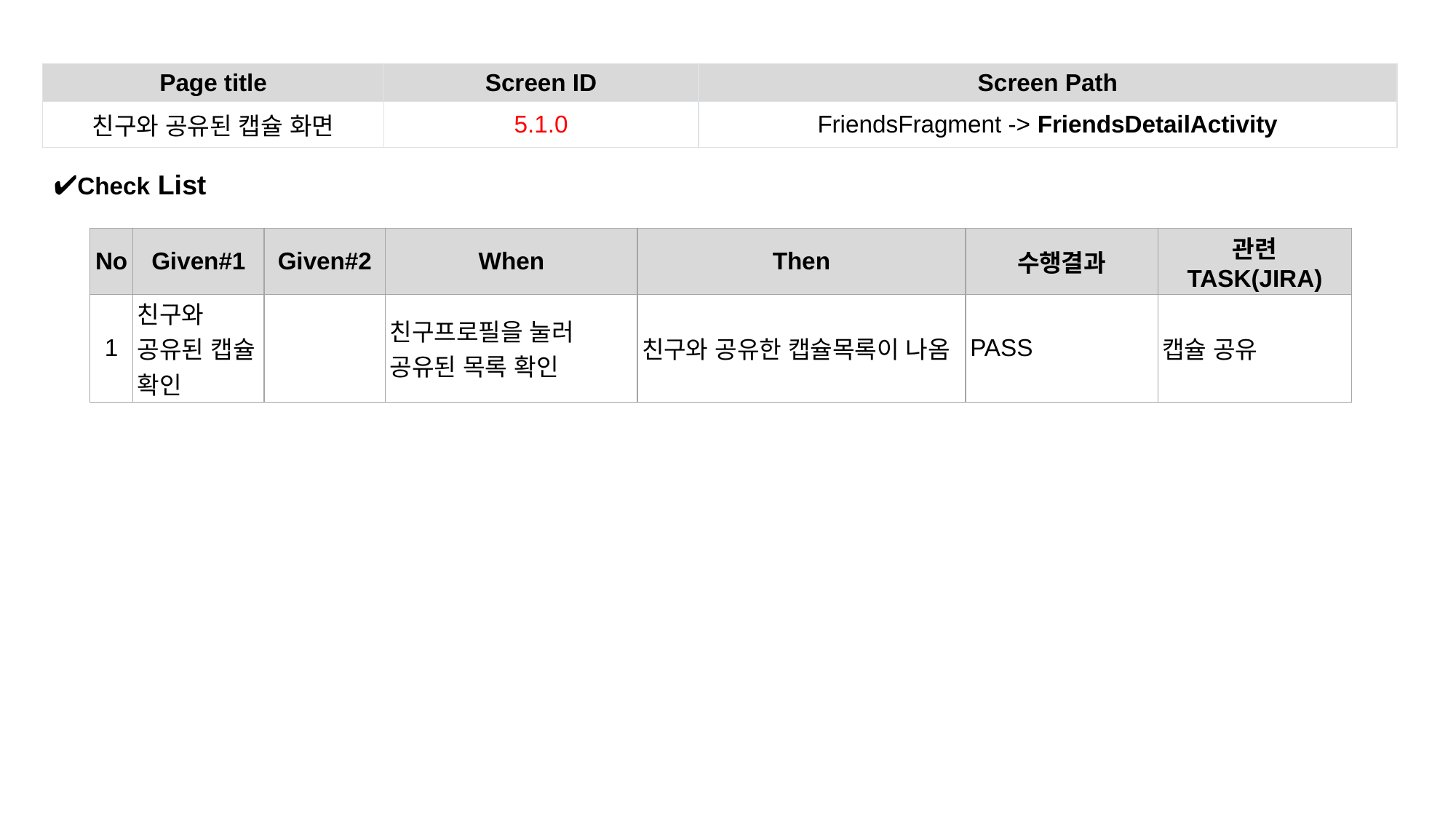

| Page title | Screen ID | Screen Path |
| --- | --- | --- |
| 친구와 공유된 캡슐 화면 | 5.1.0 | FriendsFragment -> FriendsDetailActivity |
✔Check List

| No | Given#1 | Given#2 | When | Then | 수행결과 | 관련 TASK(JIRA) |
| --- | --- | --- | --- | --- | --- | --- |
| 1 | 친구와 공유된 캡슐 확인 |  | 친구프로필을 눌러 공유된 목록 확인 | 친구와 공유한 캡슐목록이 나옴 | PASS | 캡슐 공유 |